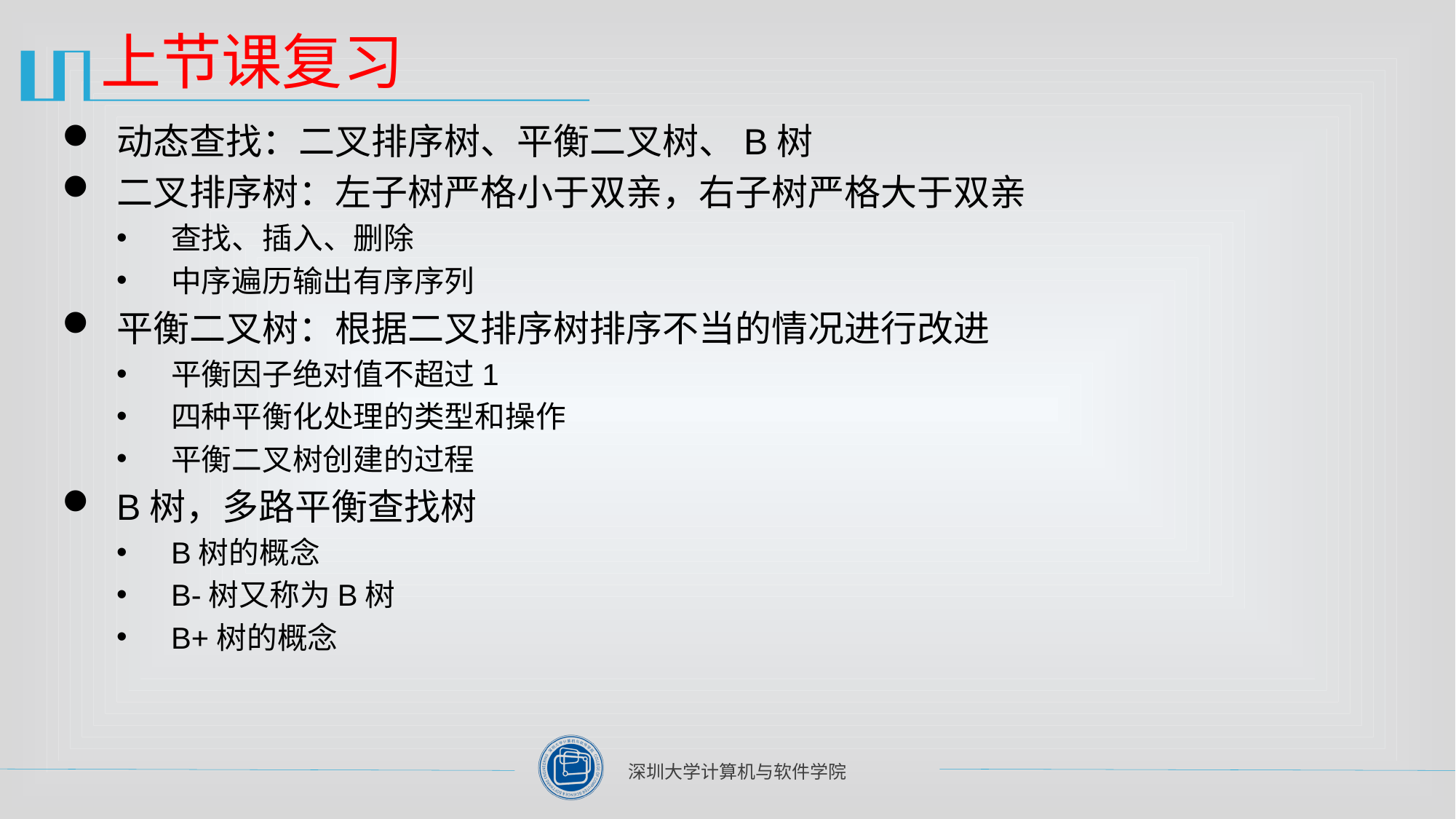

# 上节课复习
动态查找：二叉排序树、平衡二叉树、B树
二叉排序树：左子树严格小于双亲，右子树严格大于双亲
查找、插入、删除
中序遍历输出有序序列
平衡二叉树：根据二叉排序树排序不当的情况进行改进
平衡因子绝对值不超过1
四种平衡化处理的类型和操作
平衡二叉树创建的过程
B树，多路平衡查找树
B树的概念
B-树又称为B树
B+树的概念

107